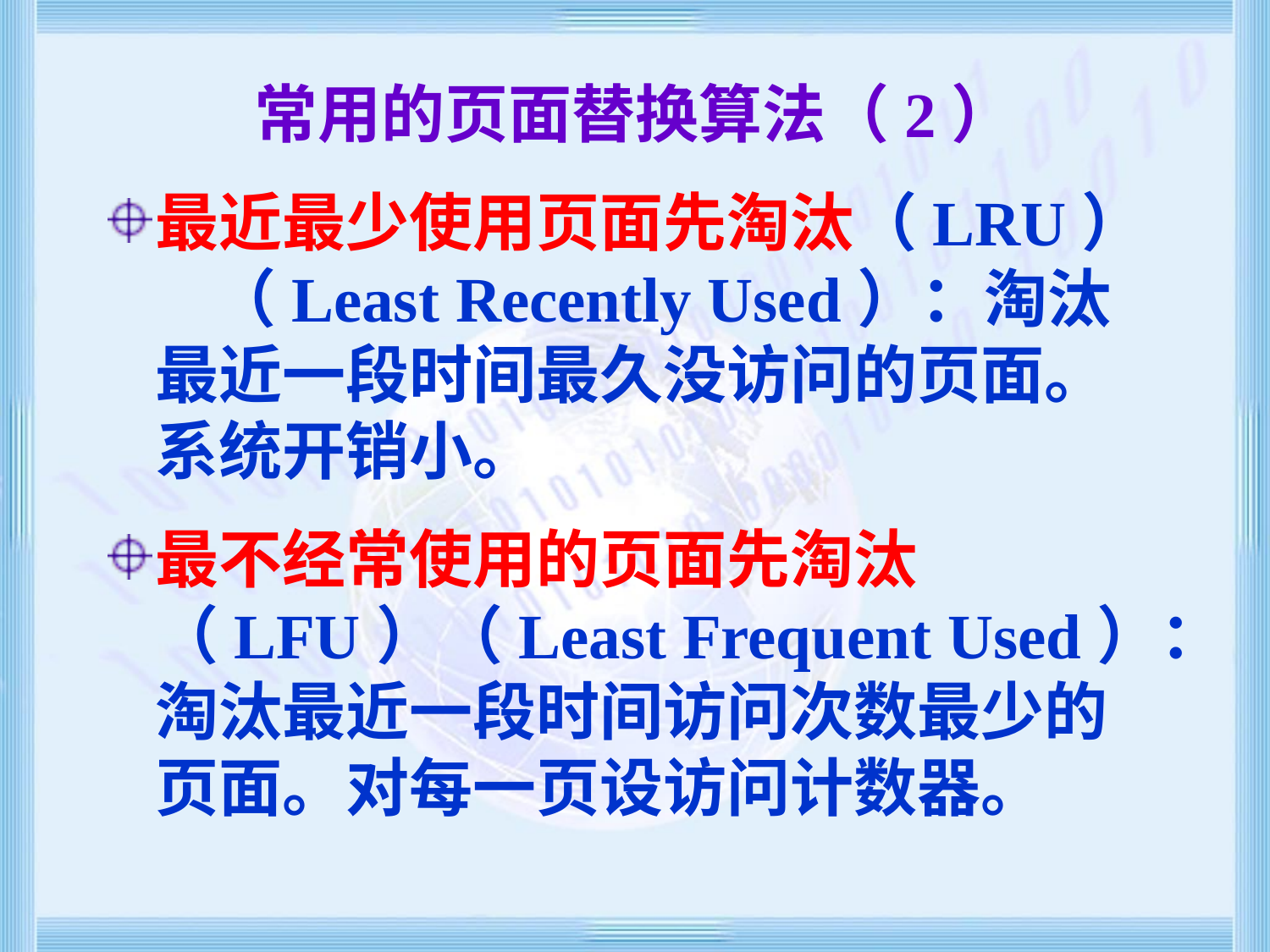

# 常用的页面替换算法（2）
最近最少使用页面先淘汰（LRU）      （Least Recently Used）：淘汰最近一段时间最久没访问的页面。系统开销小。
最不经常使用的页面先淘汰（LFU）（Least Frequent Used）：淘汰最近一段时间访问次数最少的页面。对每一页设访问计数器。